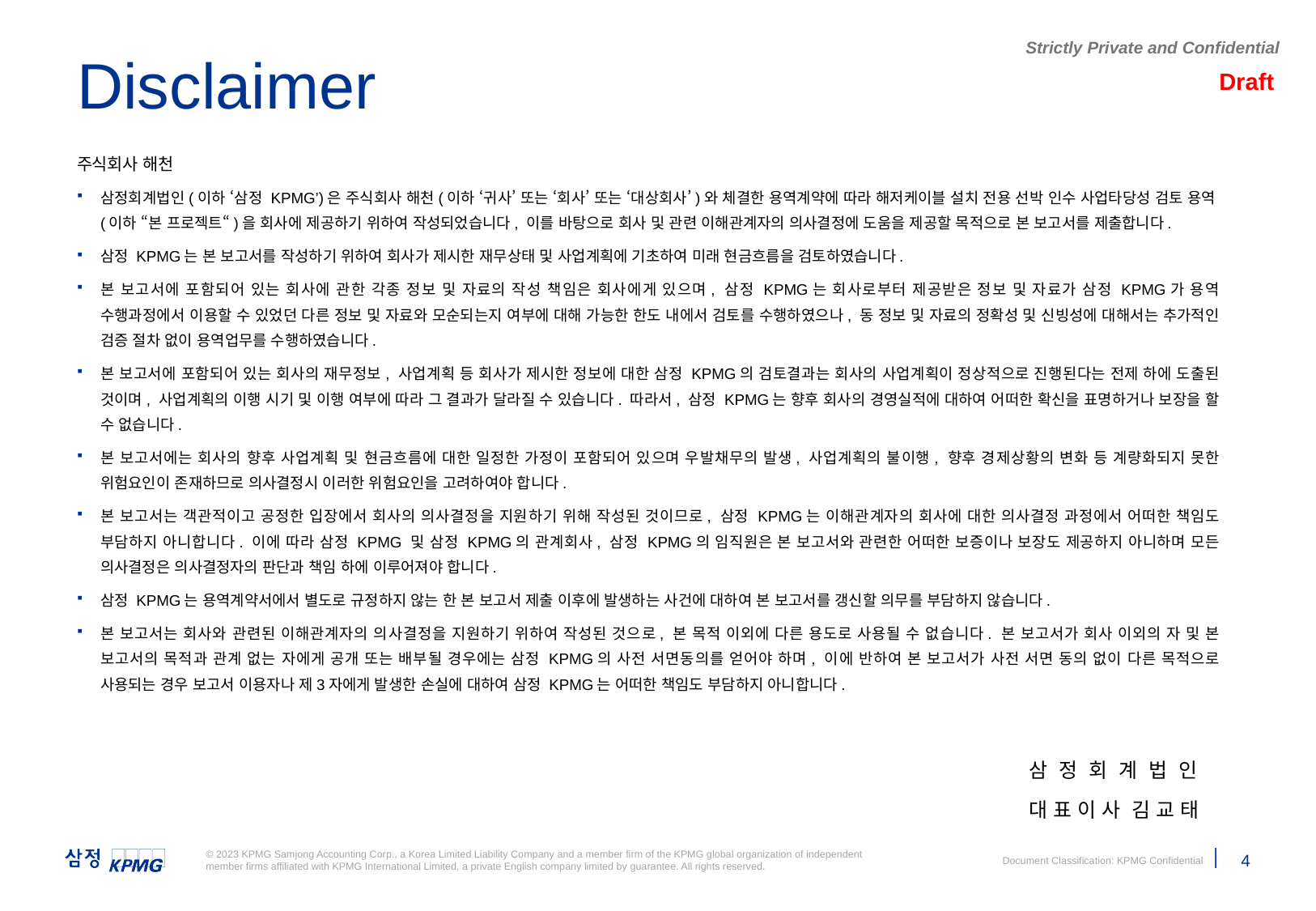

Disclaimer

주식회사 해천
삼정회계법인(이하 ‘삼정 KPMG’)은 주식회사 해천(이하 ‘귀사’ 또는 ‘회사’ 또는 ‘대상회사’)와 체결한 용역계약에 따라 해저케이블 설치 전용 선박 인수 사업타당성 검토 용역(이하 “본 프로젝트“)을 회사에 제공하기 위하여 작성되었습니다, 이를 바탕으로 회사 및 관련 이해관계자의 의사결정에 도움을 제공할 목적으로 본 보고서를 제출합니다.
삼정 KPMG는 본 보고서를 작성하기 위하여 회사가 제시한 재무상태 및 사업계획에 기초하여 미래 현금흐름을 검토하였습니다.
본 보고서에 포함되어 있는 회사에 관한 각종 정보 및 자료의 작성 책임은 회사에게 있으며, 삼정 KPMG는 회사로부터 제공받은 정보 및 자료가 삼정 KPMG가 용역 수행과정에서 이용할 수 있었던 다른 정보 및 자료와 모순되는지 여부에 대해 가능한 한도 내에서 검토를 수행하였으나, 동 정보 및 자료의 정확성 및 신빙성에 대해서는 추가적인 검증 절차 없이 용역업무를 수행하였습니다.
본 보고서에 포함되어 있는 회사의 재무정보, 사업계획 등 회사가 제시한 정보에 대한 삼정 KPMG의 검토결과는 회사의 사업계획이 정상적으로 진행된다는 전제 하에 도출된 것이며, 사업계획의 이행 시기 및 이행 여부에 따라 그 결과가 달라질 수 있습니다. 따라서, 삼정 KPMG는 향후 회사의 경영실적에 대하여 어떠한 확신을 표명하거나 보장을 할 수 없습니다.
본 보고서에는 회사의 향후 사업계획 및 현금흐름에 대한 일정한 가정이 포함되어 있으며 우발채무의 발생, 사업계획의 불이행, 향후 경제상황의 변화 등 계량화되지 못한 위험요인이 존재하므로 의사결정시 이러한 위험요인을 고려하여야 합니다.
본 보고서는 객관적이고 공정한 입장에서 회사의 의사결정을 지원하기 위해 작성된 것이므로, 삼정 KPMG는 이해관계자의 회사에 대한 의사결정 과정에서 어떠한 책임도 부담하지 아니합니다. 이에 따라 삼정 KPMG 및 삼정 KPMG의 관계회사, 삼정 KPMG의 임직원은 본 보고서와 관련한 어떠한 보증이나 보장도 제공하지 아니하며 모든 의사결정은 의사결정자의 판단과 책임 하에 이루어져야 합니다.
삼정 KPMG는 용역계약서에서 별도로 규정하지 않는 한 본 보고서 제출 이후에 발생하는 사건에 대하여 본 보고서를 갱신할 의무를 부담하지 않습니다.
본 보고서는 회사와 관련된 이해관계자의 의사결정을 지원하기 위하여 작성된 것으로, 본 목적 이외에 다른 용도로 사용될 수 없습니다. 본 보고서가 회사 이외의 자 및 본 보고서의 목적과 관계 없는 자에게 공개 또는 배부될 경우에는 삼정 KPMG의 사전 서면동의를 얻어야 하며, 이에 반하여 본 보고서가 사전 서면 동의 없이 다른 목적으로 사용되는 경우 보고서 이용자나 제3자에게 발생한 손실에 대하여 삼정 KPMG는 어떠한 책임도 부담하지 아니합니다.
삼  정  회  계  법  인
대 표 이 사  김 교 태